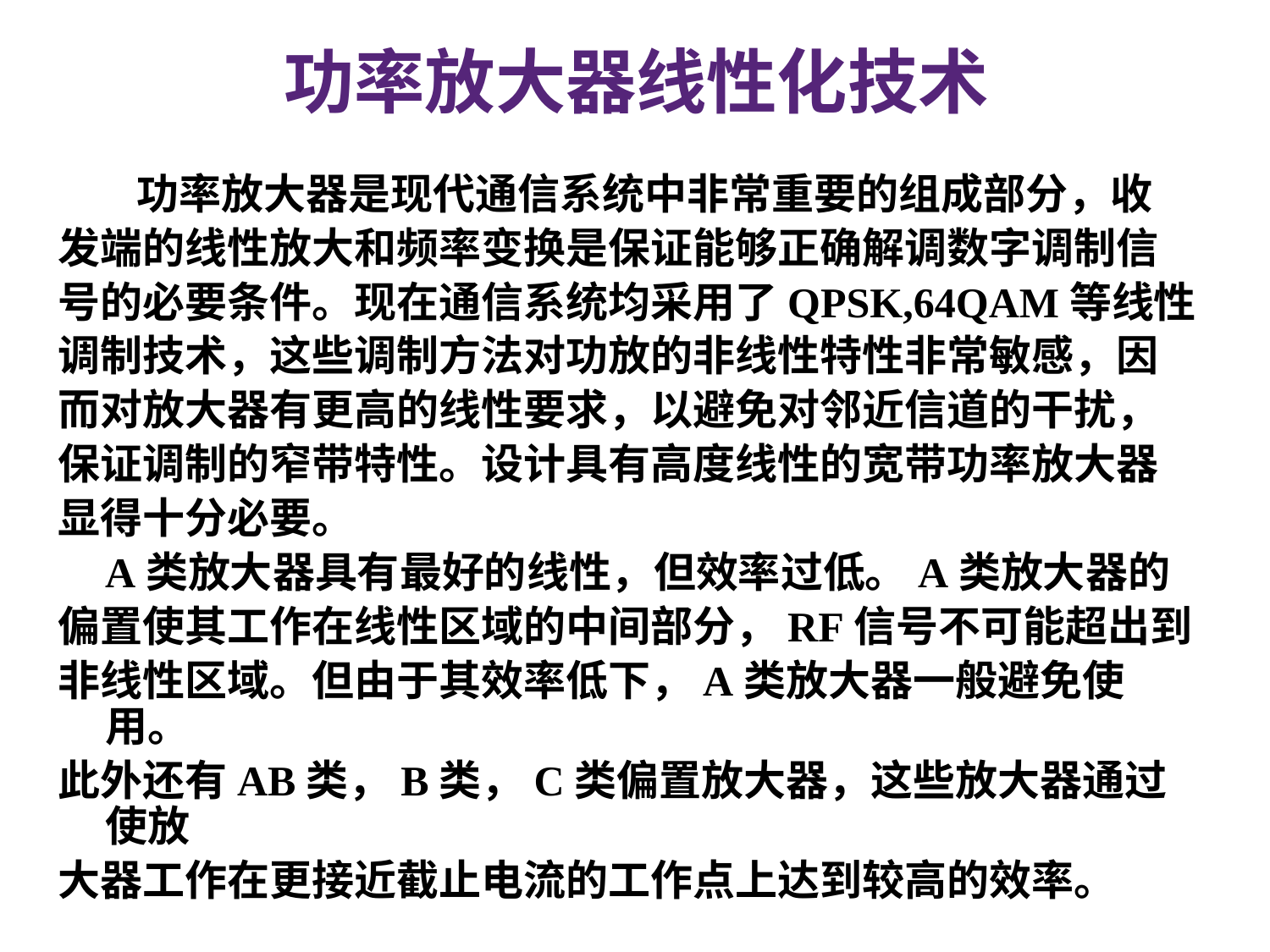

# 功率放大器线性化技术
         功率放大器是现代通信系统中非常重要的组成部分，收
发端的线性放大和频率变换是保证能够正确解调数字调制信
号的必要条件。现在通信系统均采用了QPSK,64QAM等线性
调制技术，这些调制方法对功放的非线性特性非常敏感，因
而对放大器有更高的线性要求，以避免对邻近信道的干扰，
保证调制的窄带特性。设计具有高度线性的宽带功率放大器
显得十分必要。
    A类放大器具有最好的线性，但效率过低。A类放大器的
偏置使其工作在线性区域的中间部分，RF信号不可能超出到
非线性区域。但由于其效率低下，A类放大器一般避免使用。
此外还有AB类，B类，C类偏置放大器，这些放大器通过使放
大器工作在更接近截止电流的工作点上达到较高的效率。